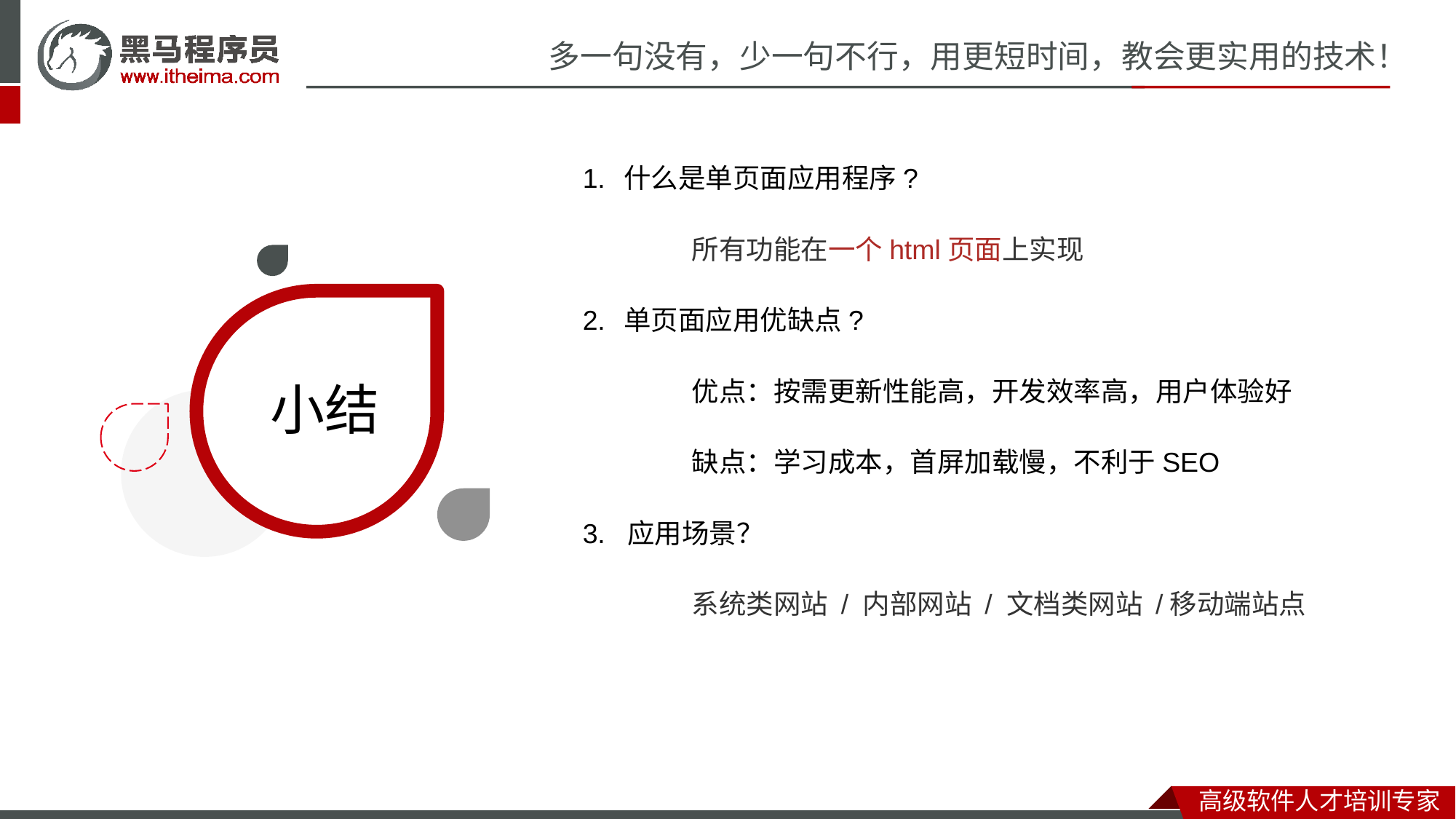

什么是单页面应用程序?
	所有功能在一个html页面上实现
单页面应用优缺点?
	优点：按需更新性能高，开发效率高，用户体验好
	缺点：学习成本，首屏加载慢，不利于SEO
3.  应用场景？
	系统类网站 / 内部网站 / 文档类网站 /移动端站点